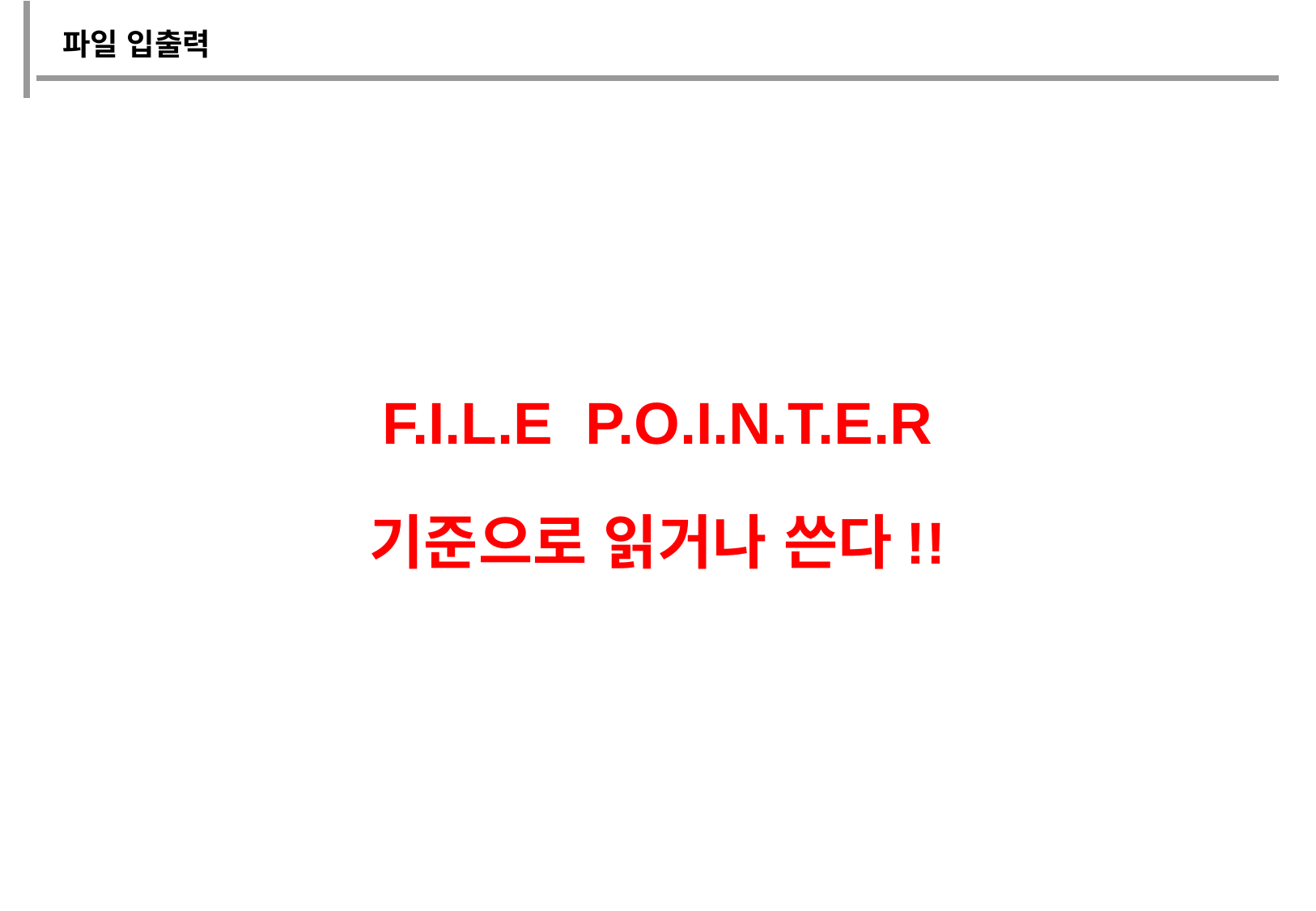

파일 입출력

F.I.L.E  P.O.I.N.T.E.R
기준으로 읽거나 쓴다!!